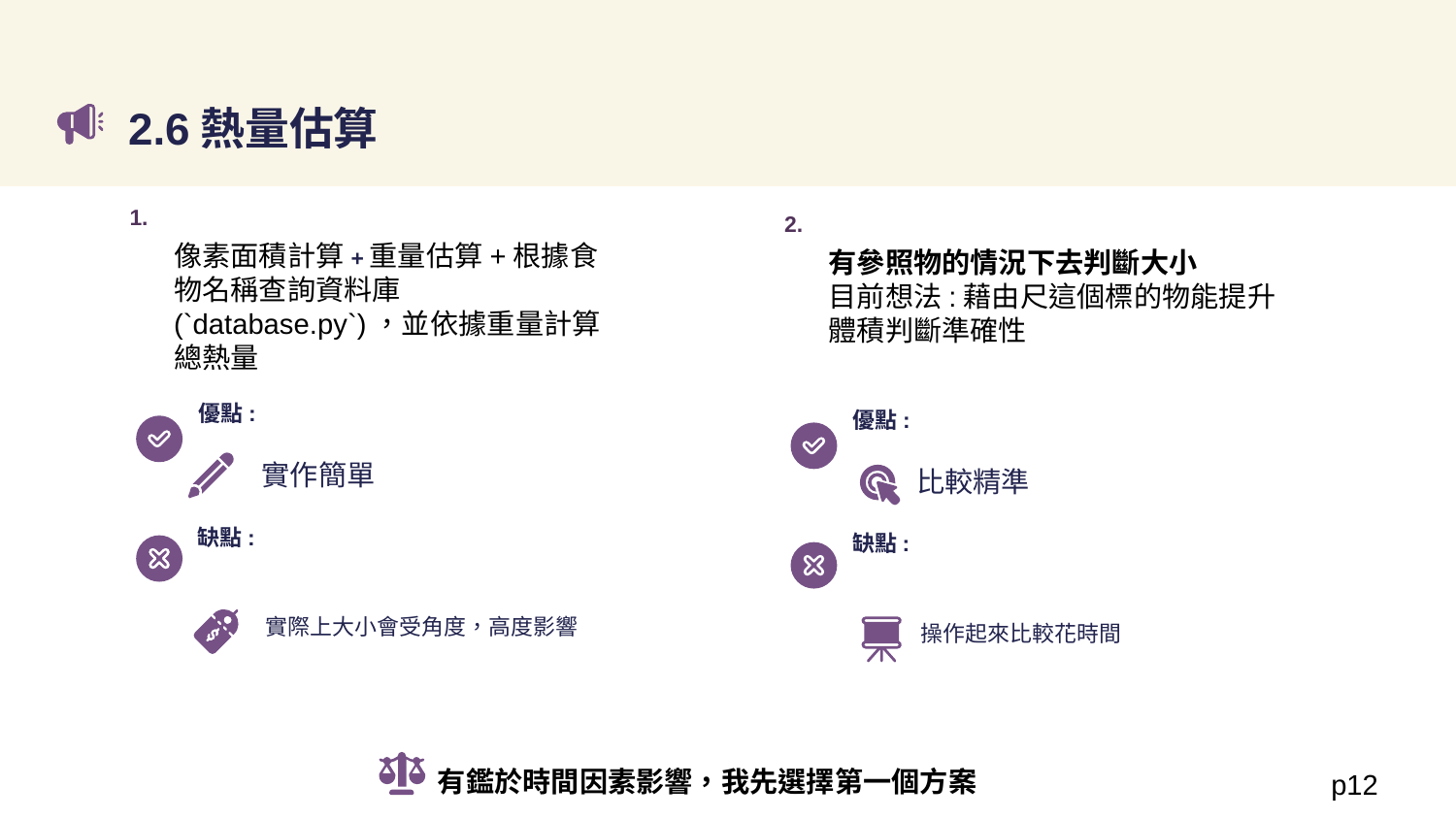

# 2.6熱量估算

1.
2.
像素面積計算+重量估算+根據食物名稱查詢資料庫 (`database.py`)，並依據重量計算總熱量
有參照物的情況下去判斷大小
目前想法:藉由尺這個標的物能提升體積判斷準確性
優點:
優點:

實作簡單
比較精準

缺點:
缺點:

實際上大小會受角度，高度影響
操作起來比較花時間

有鑑於時間因素影響，我先選擇第一個方案

p12